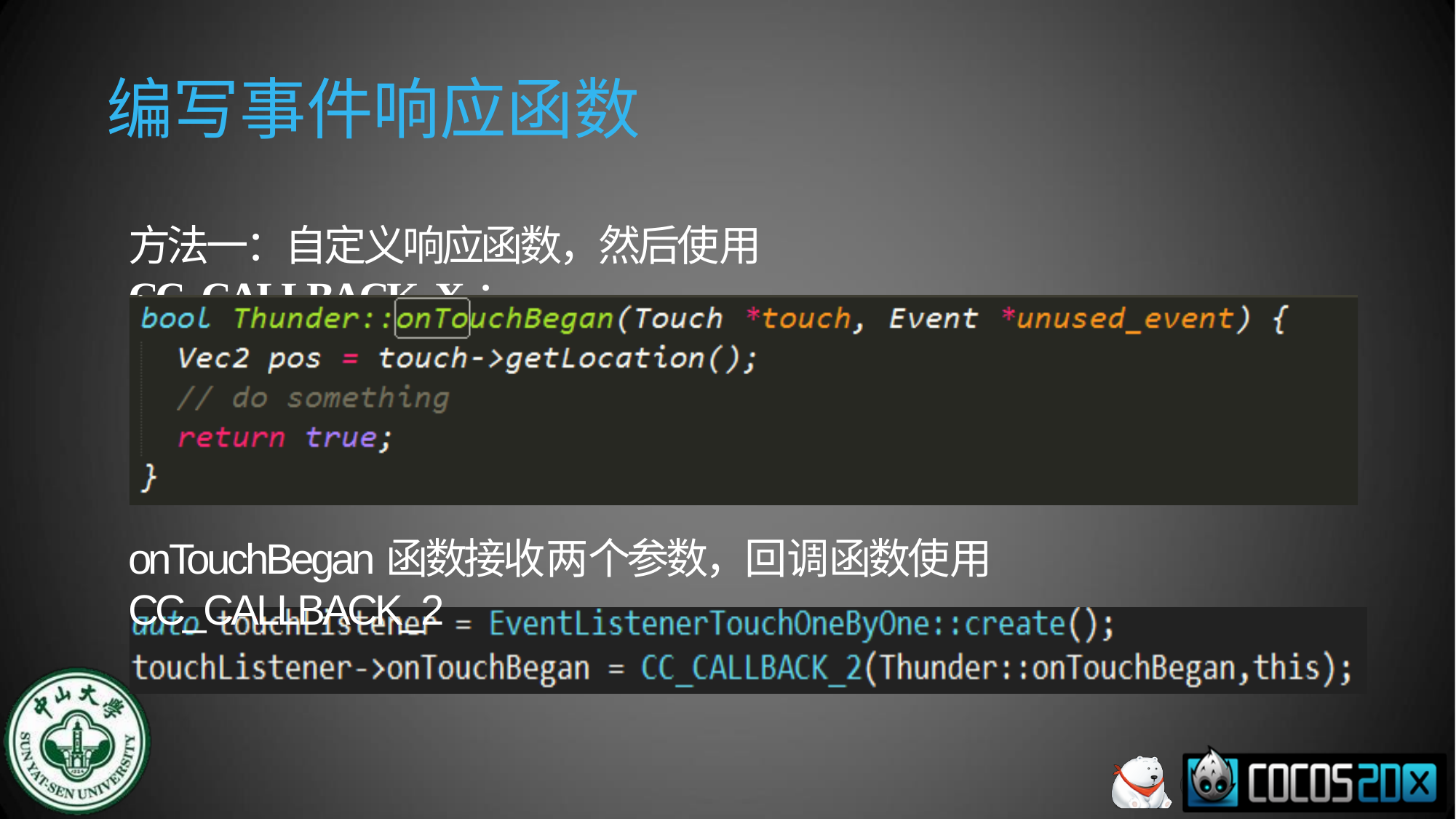

# 编写事件响应函数
方法一：自定义响应函数，然后使用CC_CALLBACK_X：

onTouchBegan函数接收两个参数，回调函数使用CC_CALLBACK_2